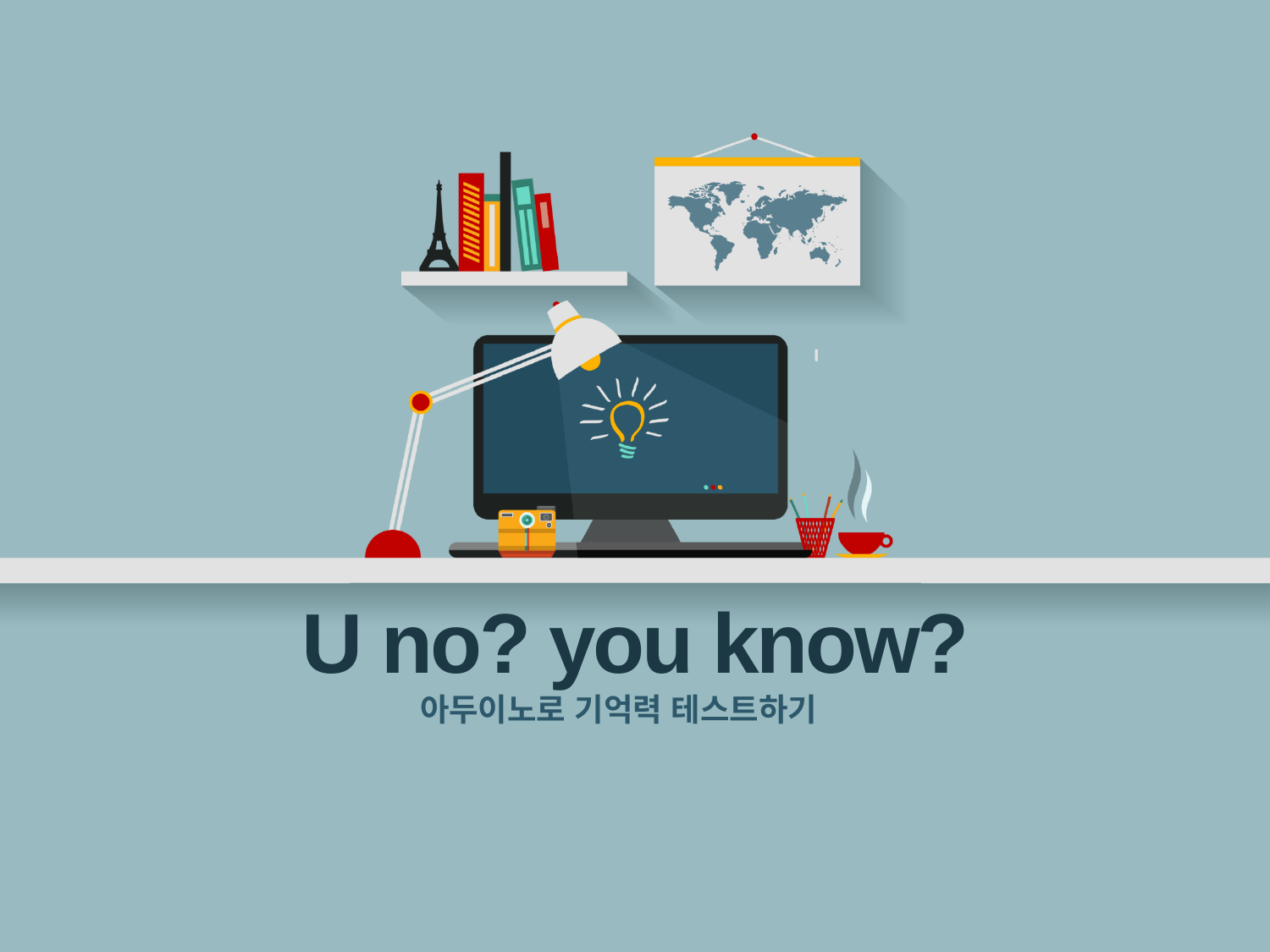

U no? you know?
아두이노로 기억력 테스트하기
2015154027 이세민
2014154037 한승우
2014150006 김연준
과목명 : 스마트센서개론
담당 교수 : 고광혁 교수님
조 이름: A+ 주시조